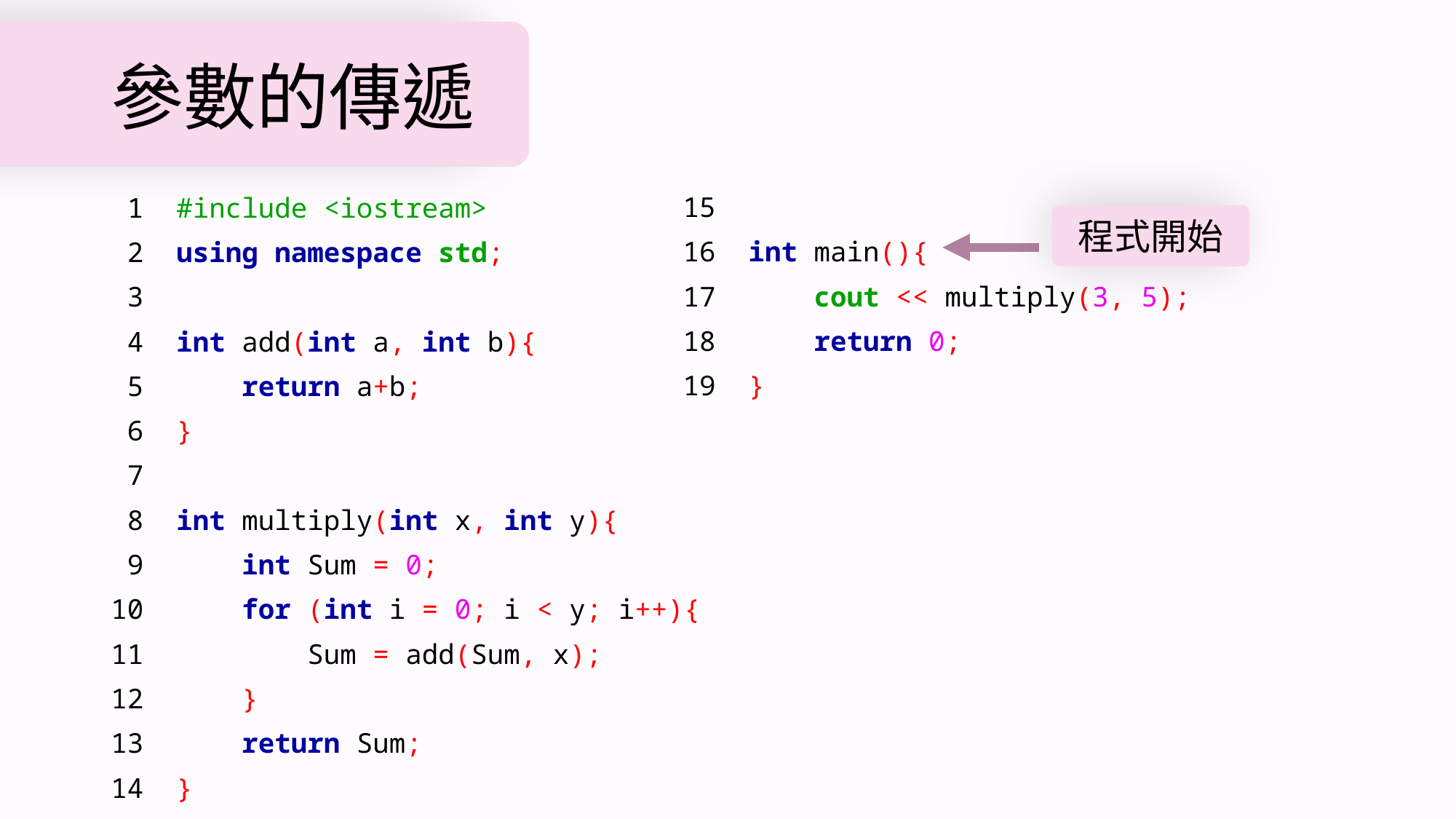

# 參數的傳遞
15
16  int main(){
17      cout << multiply(3, 5);
18      return 0;
19  }
 1  #include <iostream>
 2  using namespace std;
 3
 4  int add(int a, int b){
 5      return a+b;
 6  }
 7
 8  int multiply(int x, int y){
 9      int Sum = 0;
10      for (int i = 0; i < y; i++){
11          Sum = add(Sum, x);
12      }
13      return Sum;
14  }
程式開始